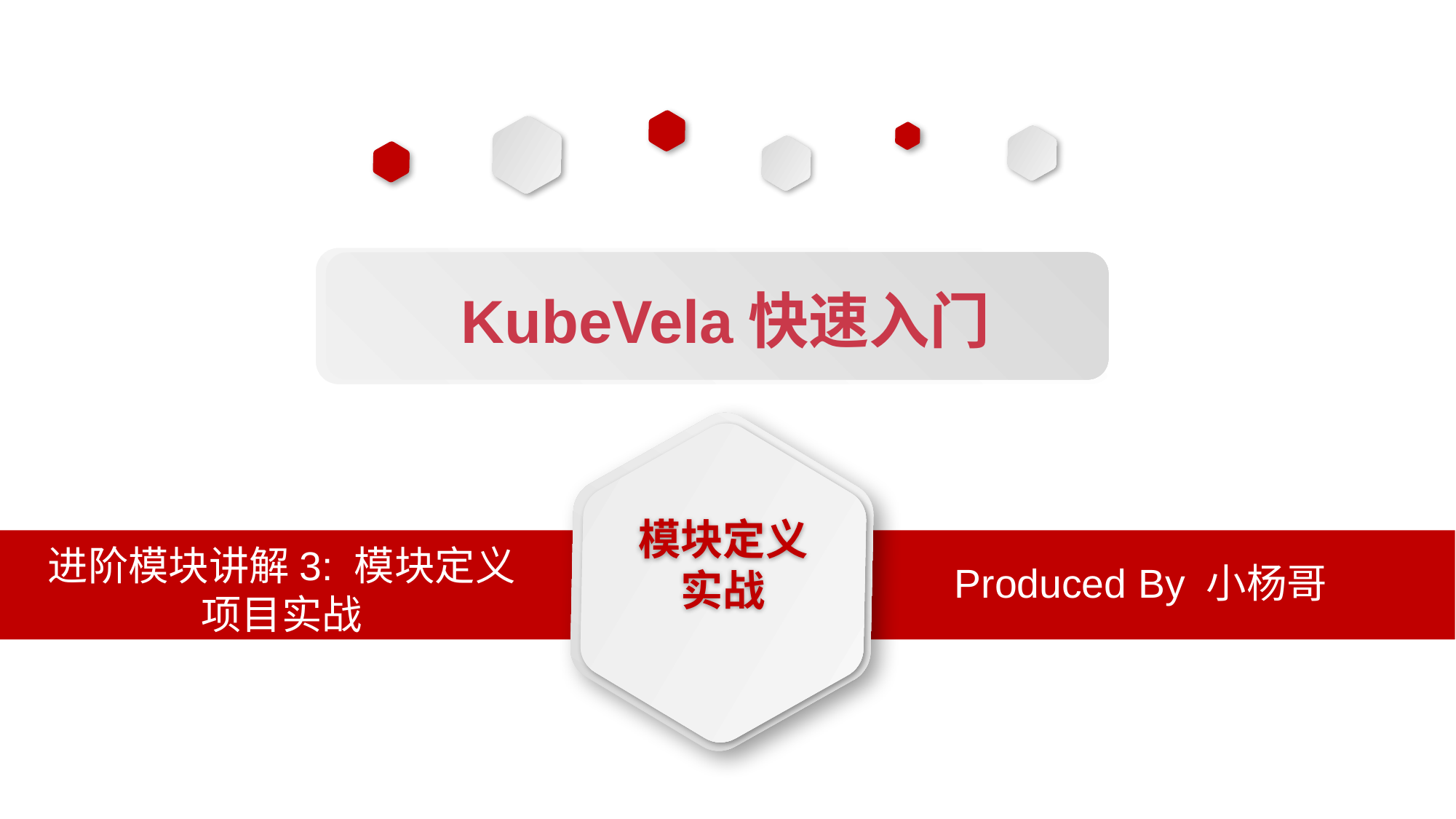

KubeVela快速入门

模块定义
实战

进阶模块讲解3: 模块定义项目实战
Produced By 小杨哥